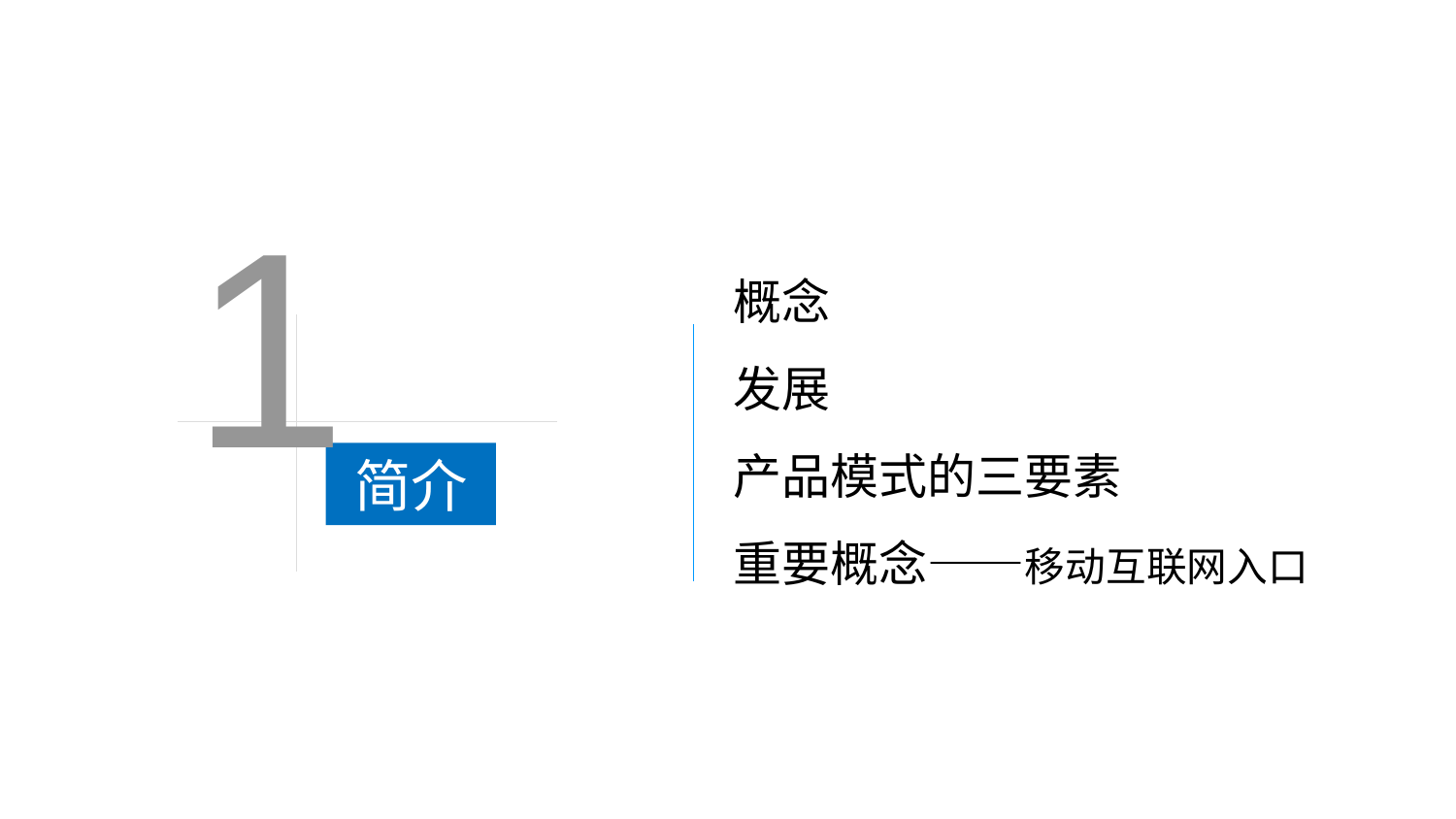

1
概念
发展
产品模式的三要素
重要概念——移动互联网入口
简介
>>>